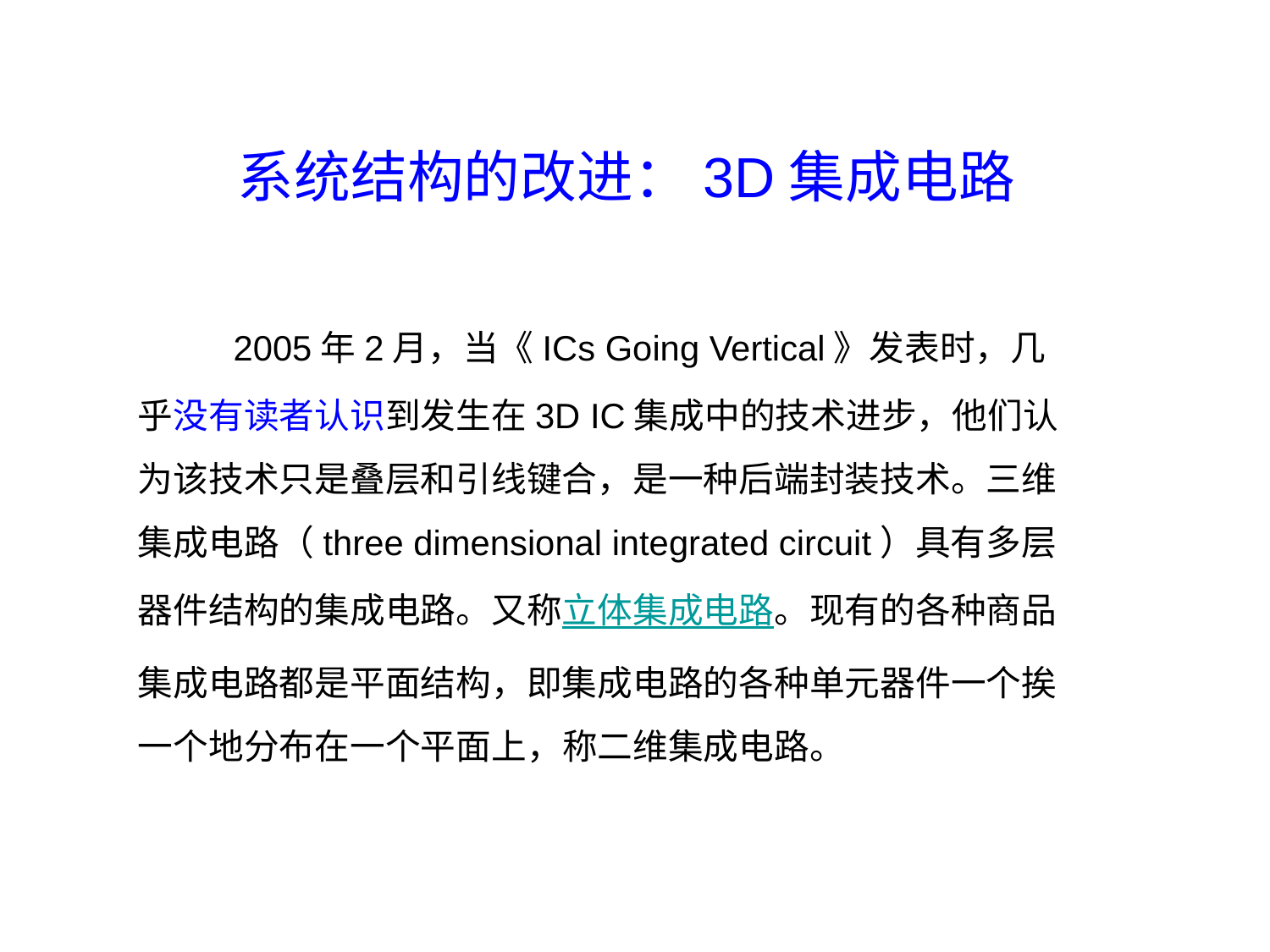

# 系统结构的改进：3D集成电路
　  2005年2月，当《ICs Going Vertical》发表时，几乎没有读者认识到发生在3D IC集成中的技术进步，他们认为该技术只是叠层和引线键合，是一种后端封装技术。三维集成电路（three dimensional integrated circuit）具有多层器件结构的集成电路。又称立体集成电路。现有的各种商品集成电路都是平面结构，即集成电路的各种单元器件一个挨一个地分布在一个平面上，称二维集成电路。